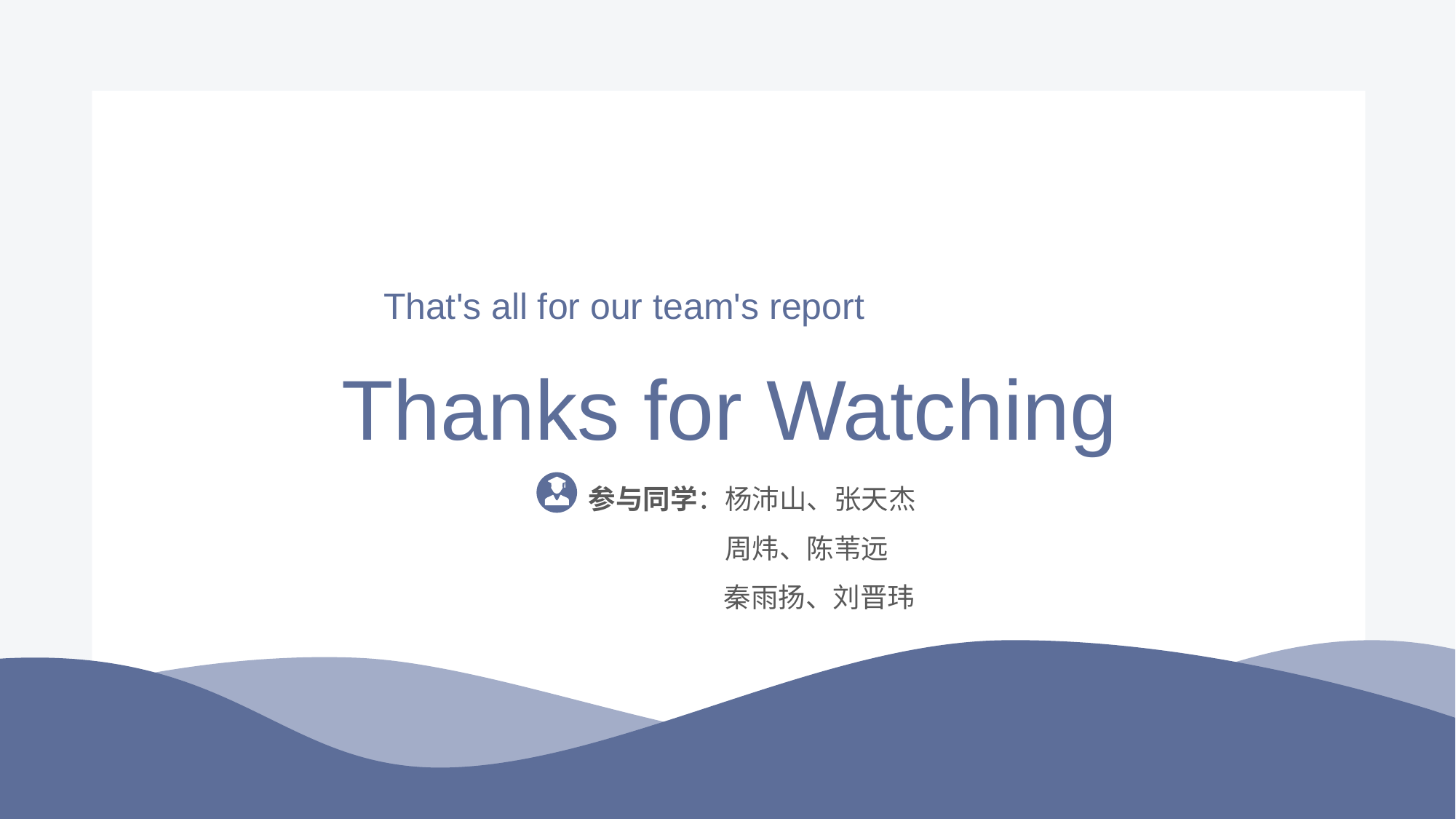

That's all for our team's report
Thanks for Watching
参与同学：杨沛山、张天杰
	周炜、陈苇远
	   秦雨扬、刘晋玮